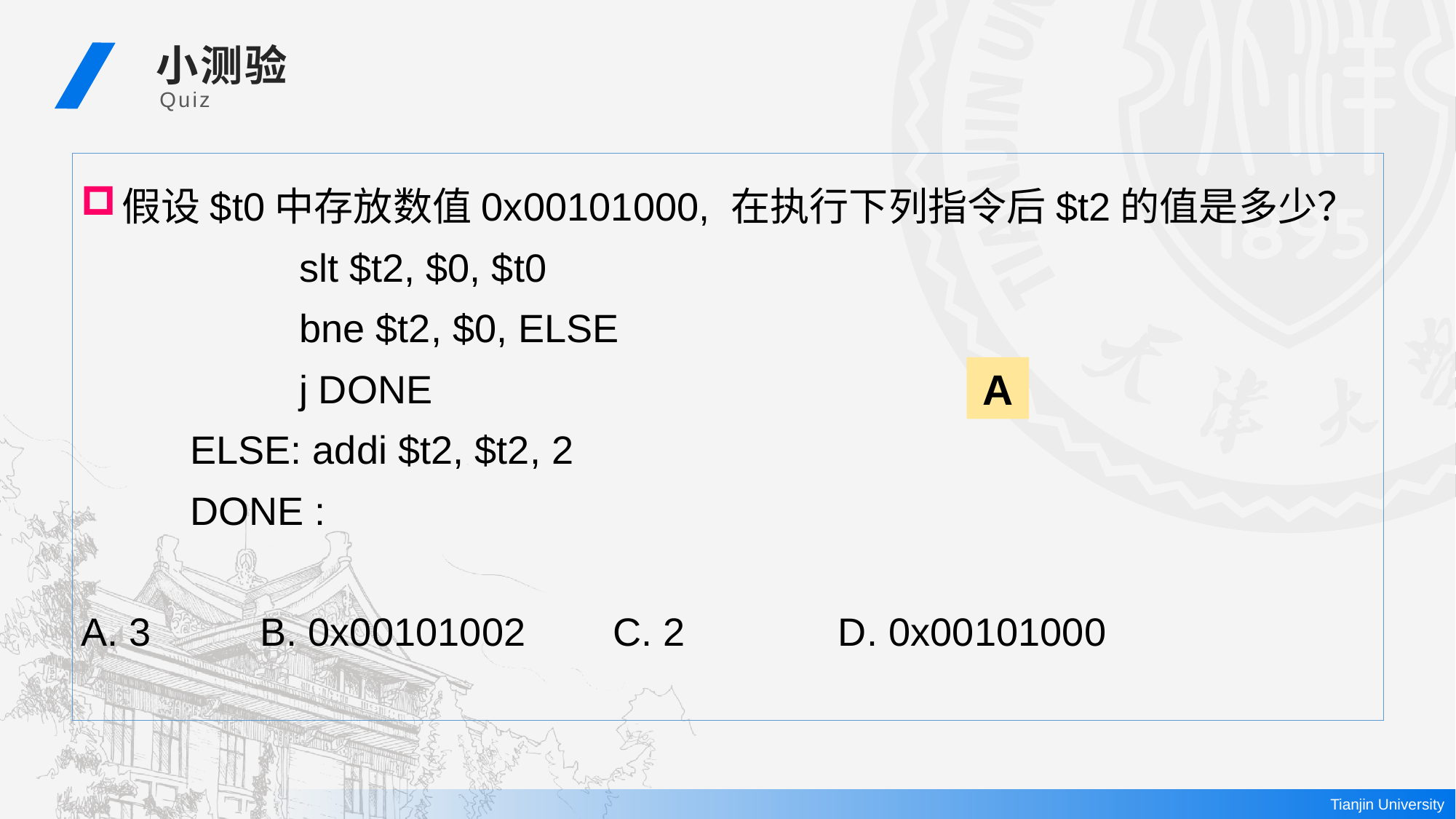

小测验
   Quiz
假设$t0中存放数值0x00101000, 在执行下列指令后$t2的值是多少？
		slt $t2, $0, $t0
		bne $t2, $0, ELSE
		j DONE
	ELSE: addi $t2, $t2, 2
	DONE :

A. 3          B. 0x00101002        C. 2              D. 0x00101000

A